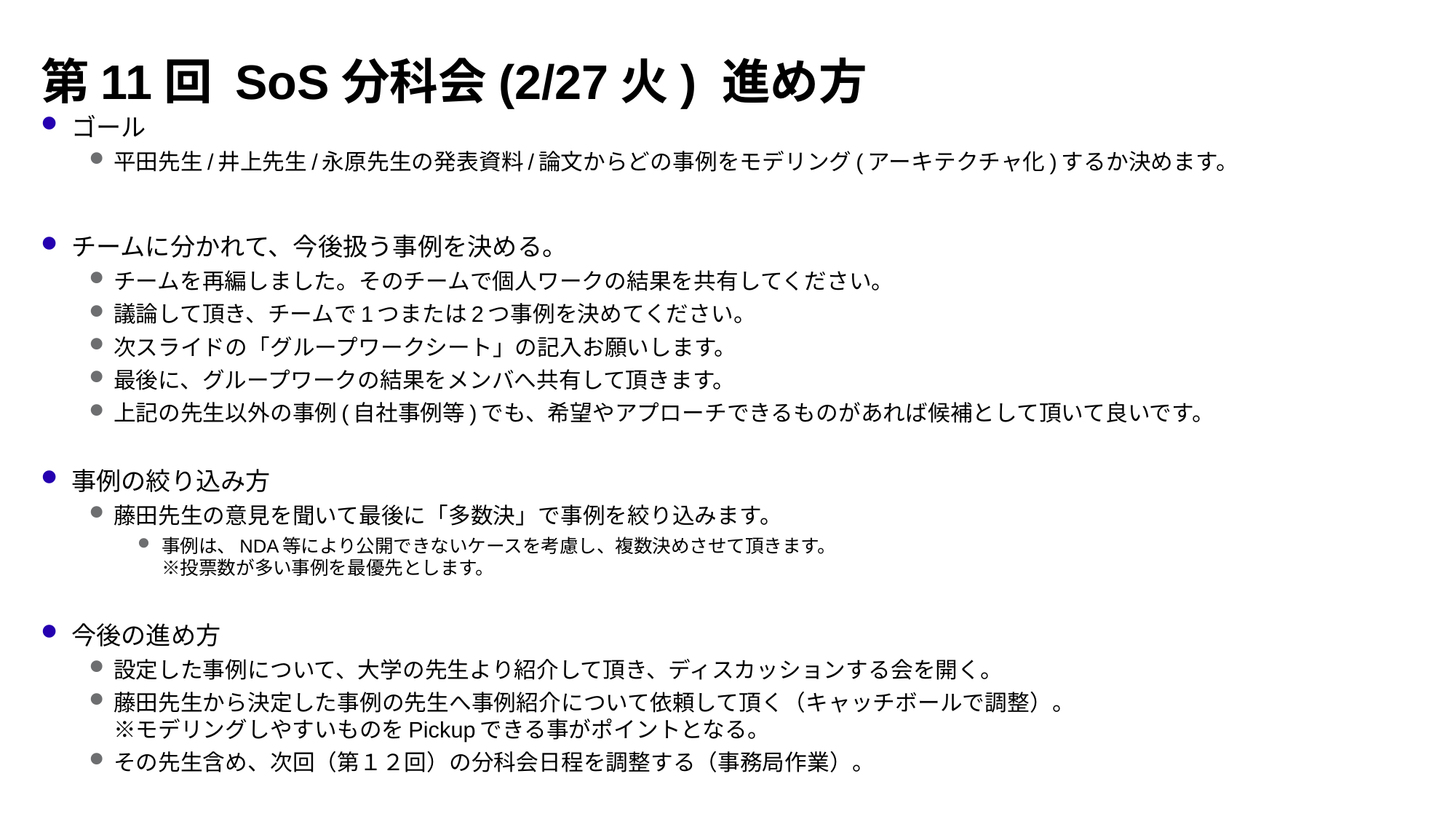

# 第11回 SoS分科会(2/27火) 進め方
ゴール
平田先生/井上先生/永原先生の発表資料/論文からどの事例をモデリング(アーキテクチャ化)するか決めます。

チームに分かれて、今後扱う事例を決める。
チームを再編しました。そのチームで個人ワークの結果を共有してください。
議論して頂き、チームで1つまたは2つ事例を決めてください。
次スライドの「グループワークシート」の記入お願いします。
最後に、グループワークの結果をメンバへ共有して頂きます。
上記の先生以外の事例(自社事例等)でも、希望やアプローチできるものがあれば候補として頂いて良いです。
事例の絞り込み方
藤田先生の意見を聞いて最後に「多数決」で事例を絞り込みます。
事例は、NDA等により公開できないケースを考慮し、複数決めさせて頂きます。
※投票数が多い事例を最優先とします。
今後の進め方
設定した事例について、大学の先生より紹介して頂き、ディスカッションする会を開く。
藤田先生から決定した事例の先生へ事例紹介について依頼して頂く（キャッチボールで調整）。
※モデリングしやすいものをPickupできる事がポイントとなる。
その先生含め、次回（第１２回）の分科会日程を調整する（事務局作業）。